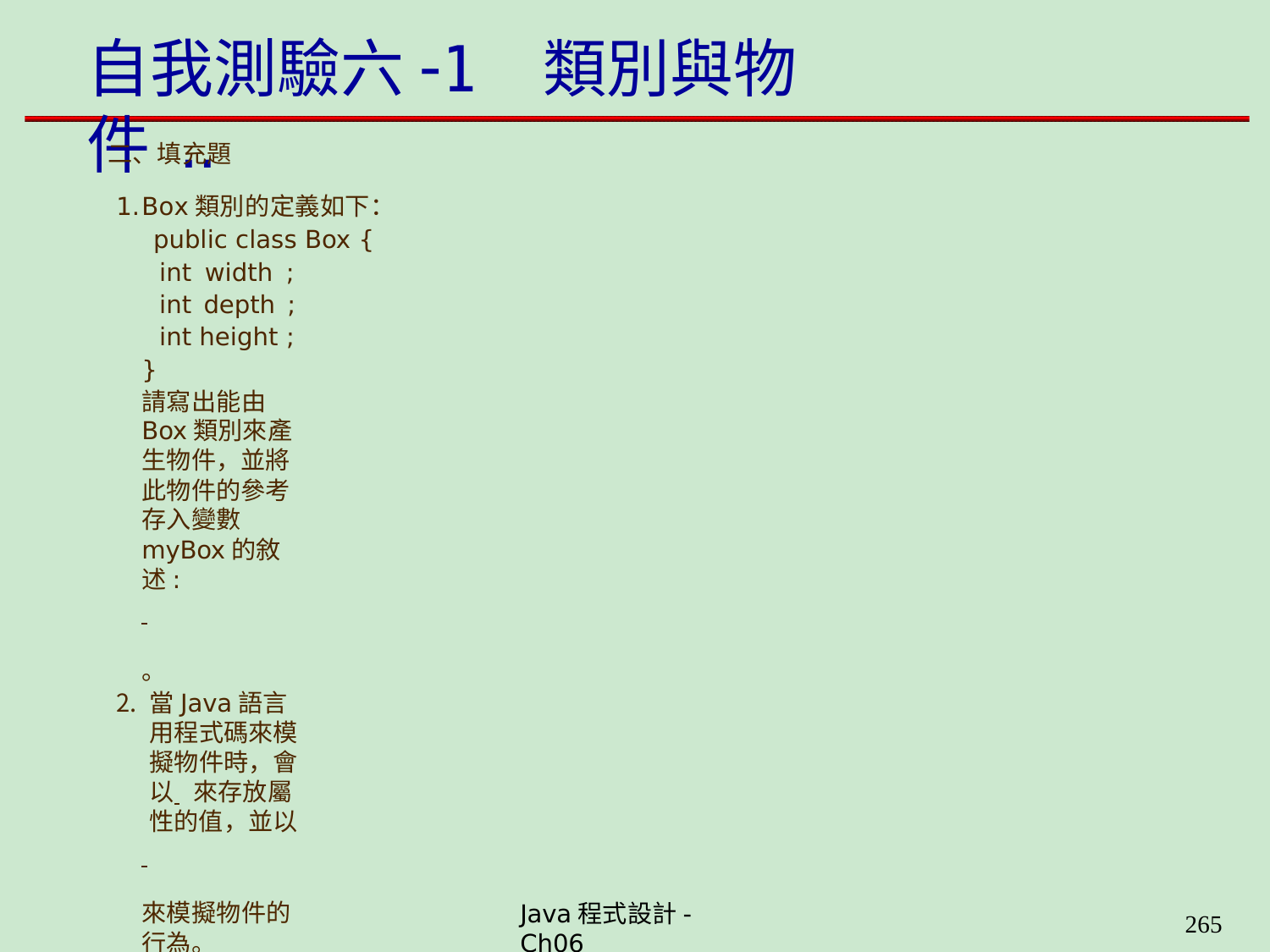

# 自我測驗六-1	類別與物件 ..
二、填充題

Box類別的定義如下：  public class Box {
int width ;  int depth ;  int height ;
}
請寫出能由Box類別來產生物件，並將此物件的參考存入變數myBox的敘述:
 	。
當Java語言用程式碼來模擬物件時，會以 	來存放屬性的值，並以
 	來模擬物件的行為。
物件含有 	與 	兩大特徵。
Java語言提供的 	運算子可由類別的定義來產生物件。
 	運算子會產生物件，並傳回該物件的起始地址。
成員變數可分為兩類: 	與 	。
Java程式設計-Ch06
265